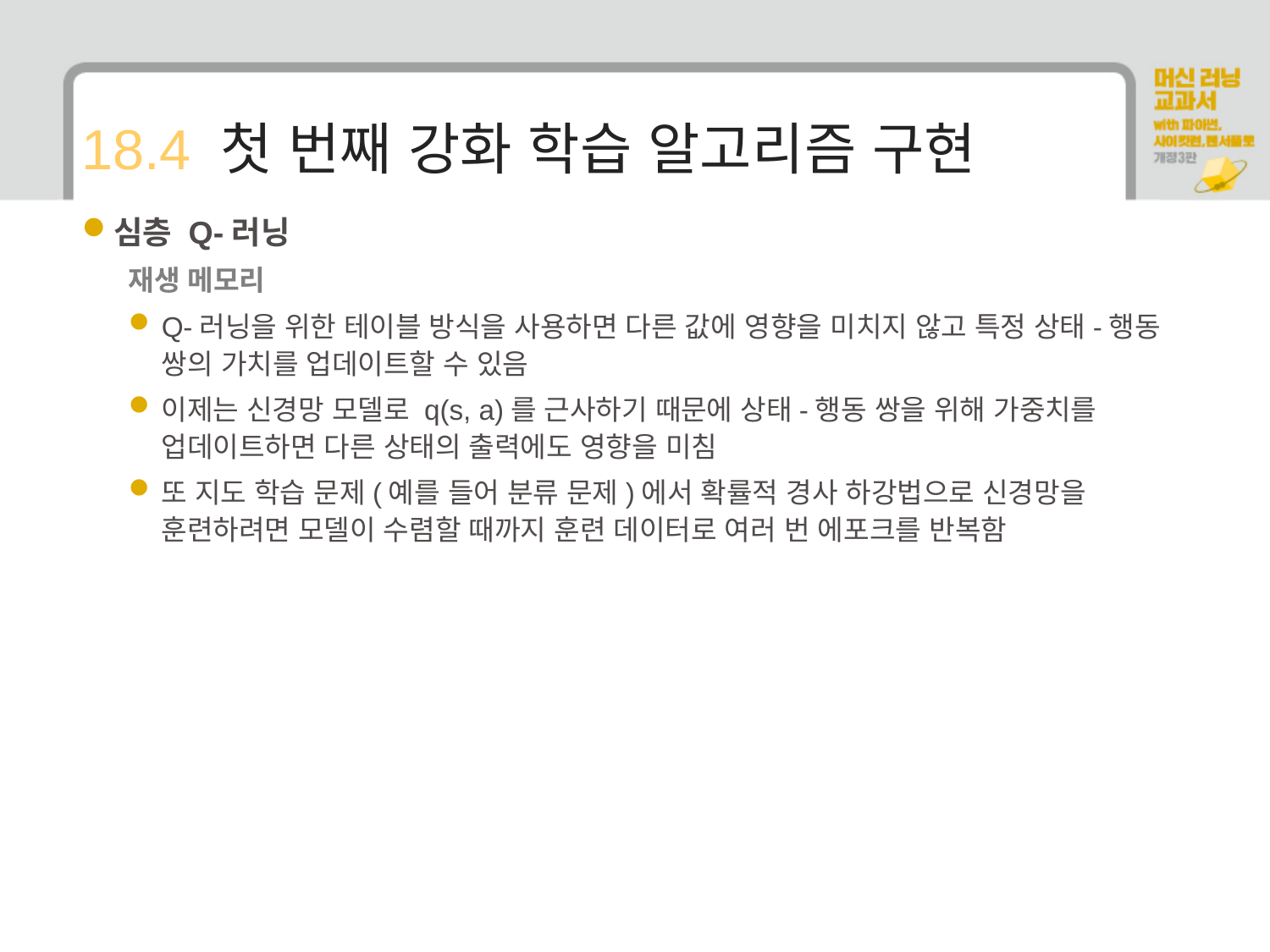

# 18.4 첫 번째 강화 학습 알고리즘 구현
심층 Q-러닝
재생 메모리
Q-러닝을 위한 테이블 방식을 사용하면 다른 값에 영향을 미치지 않고 특정 상태-행동 쌍의 가치를 업데이트할 수 있음
이제는 신경망 모델로 q(s, a)를 근사하기 때문에 상태-행동 쌍을 위해 가중치를 업데이트하면 다른 상태의 출력에도 영향을 미침
또 지도 학습 문제(예를 들어 분류 문제)에서 확률적 경사 하강법으로 신경망을 훈련하려면 모델이 수렴할 때까지 훈련 데이터로 여러 번 에포크를 반복함